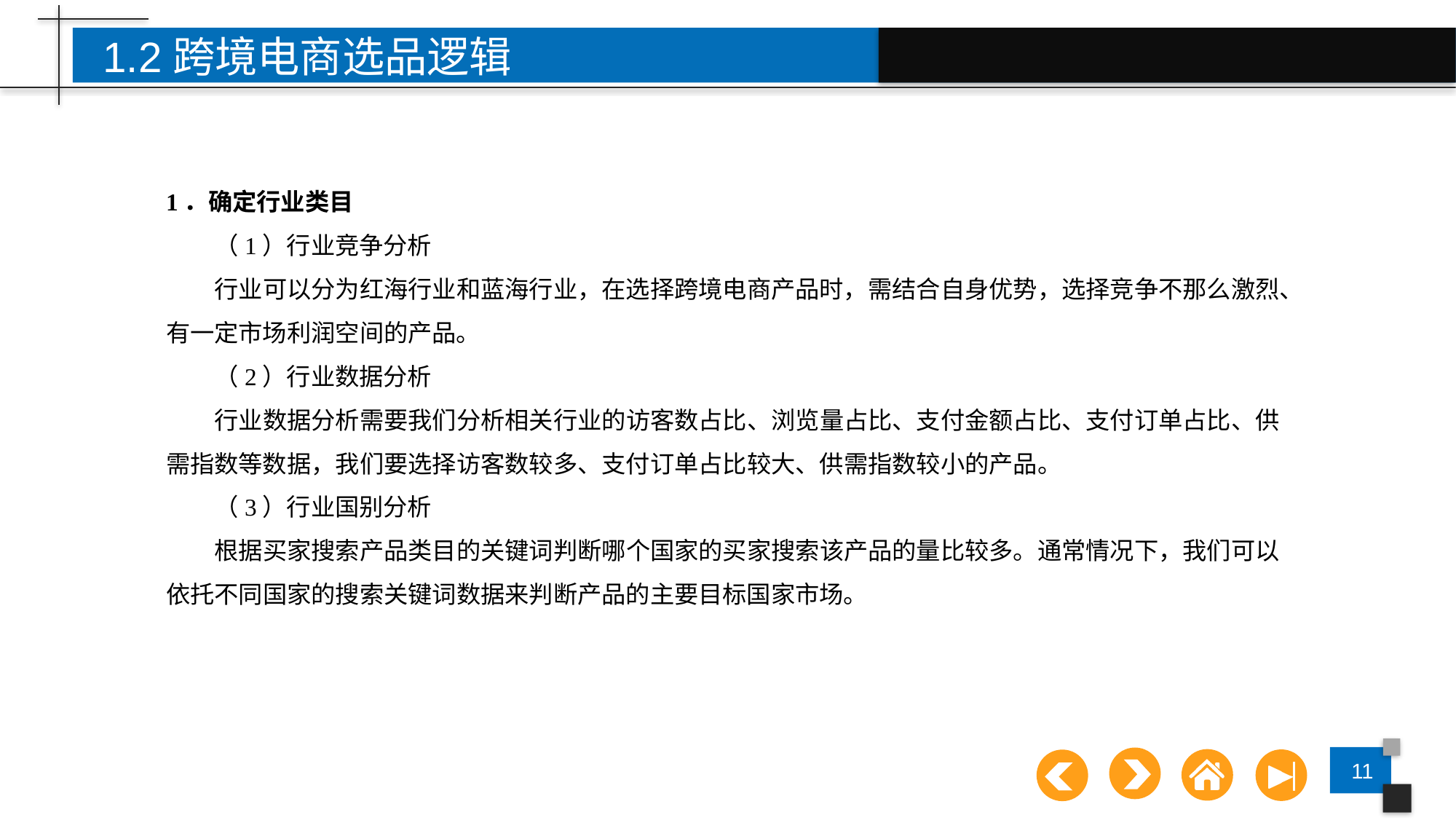

1.2跨境电商选品逻辑
1．确定行业类目
（1）行业竞争分析
行业可以分为红海行业和蓝海行业，在选择跨境电商产品时，需结合自身优势，选择竞争不那么激烈、有一定市场利润空间的产品。
（2）行业数据分析
行业数据分析需要我们分析相关行业的访客数占比、浏览量占比、支付金额占比、支付订单占比、供需指数等数据，我们要选择访客数较多、支付订单占比较大、供需指数较小的产品。
（3）行业国别分析
根据买家搜索产品类目的关键词判断哪个国家的买家搜索该产品的量比较多。通常情况下，我们可以依托不同国家的搜索关键词数据来判断产品的主要目标国家市场。